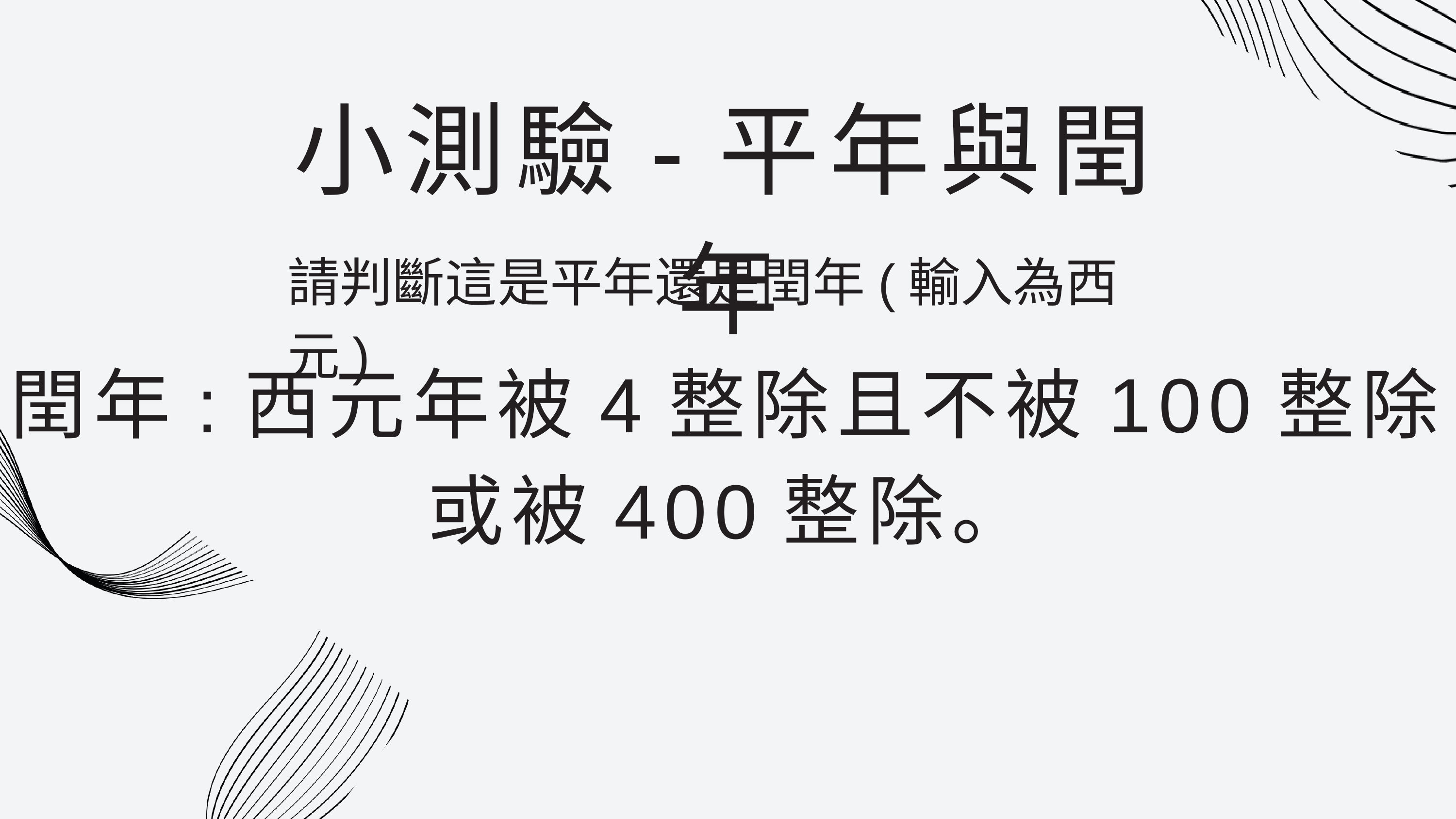

小測驗-平年與閏年
請判斷這是平年還是閏年(輸入為西元)
閏年:西元年被4整除且不被100整除，或被400整除。